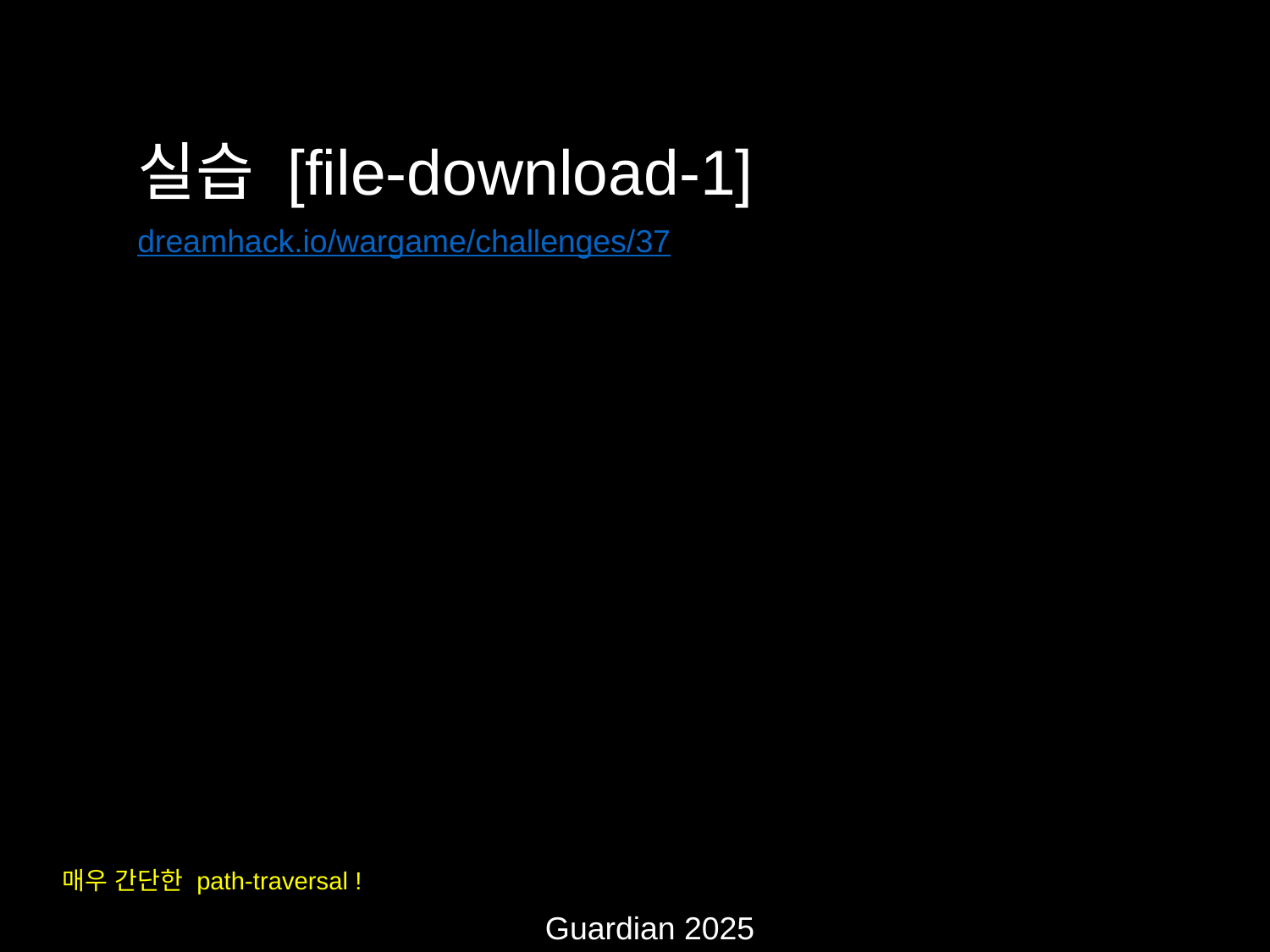

실습 [file-download-1]
dreamhack.io/wargame/challenges/37
매우 간단한 path-traversal !